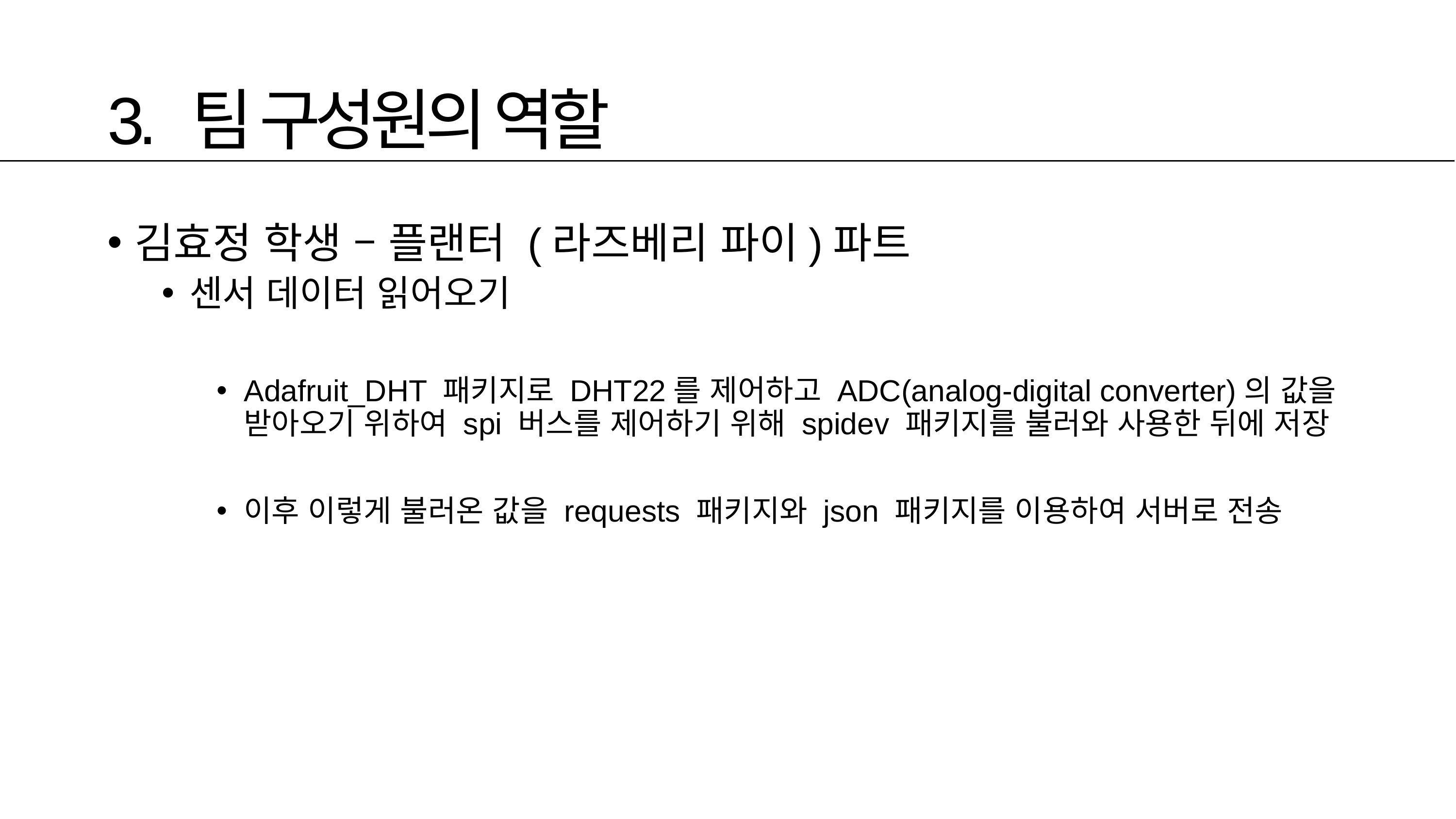

# 3. 팀 구성원의 역할

김효정 학생 – 플랜터 (라즈베리 파이)파트
센서 데이터 읽어오기

Adafruit_DHT 패키지로 DHT22를 제어하고 ADC(analog-digital converter)의 값을 받아오기 위하여 spi 버스를 제어하기 위해 spidev 패키지를 불러와 사용한 뒤에 저장

이후 이렇게 불러온 값을 requests 패키지와 json 패키지를 이용하여 서버로 전송